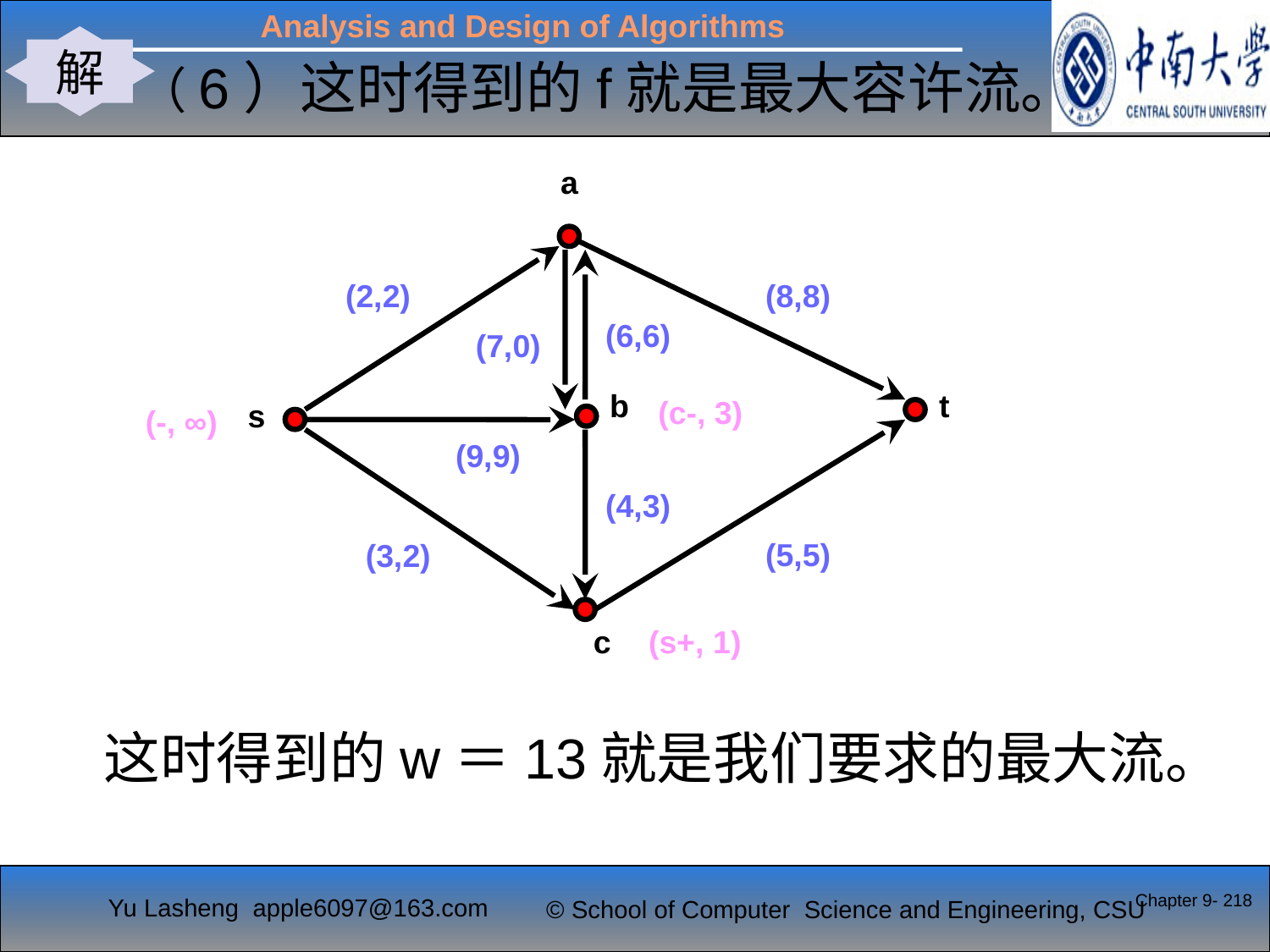

解
（6）这时得到的f就是最大容许流。
#
a

(2,2)
(8,8)
(6,6)
(7,0)
b
t
s

(9,9)

(4,3)
(5,5)
(3,2)

c
(c-, 3)
(-, ∞)
(s+, 1)
这时得到的w＝13就是我们要求的最大流。
Chapter 9- 218